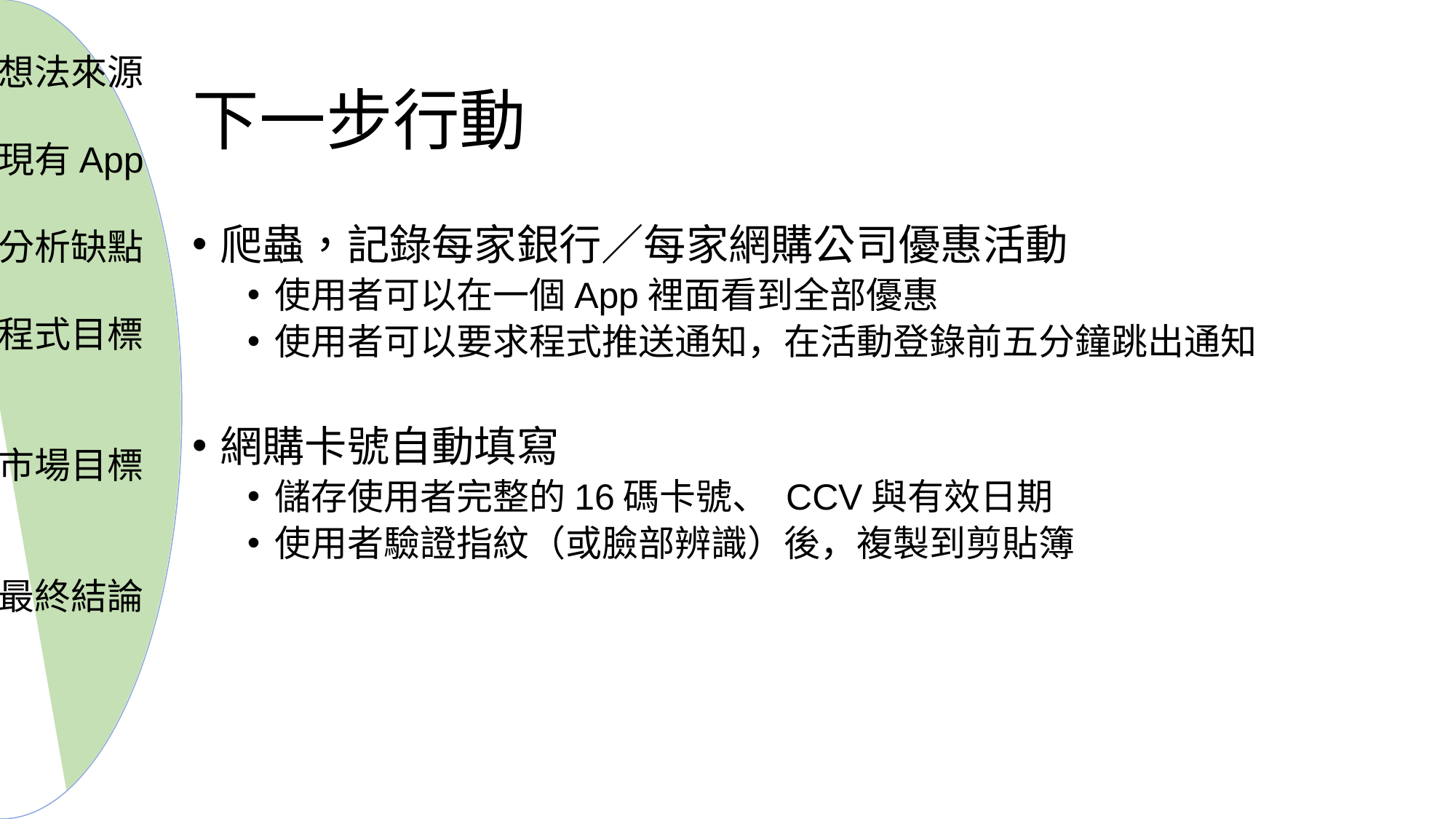

想法來源

現有App

分析缺點

程式目標

市場目標

最終結論
# 下一步行動
爬蟲，記錄每家銀行／每家網購公司優惠活動
使用者可以在一個App裡面看到全部優惠
使用者可以要求程式推送通知，在活動登錄前五分鐘跳出通知

網購卡號自動填寫
儲存使用者完整的16碼卡號、 CCV與有效日期
使用者驗證指紋（或臉部辨識）後，複製到剪貼簿